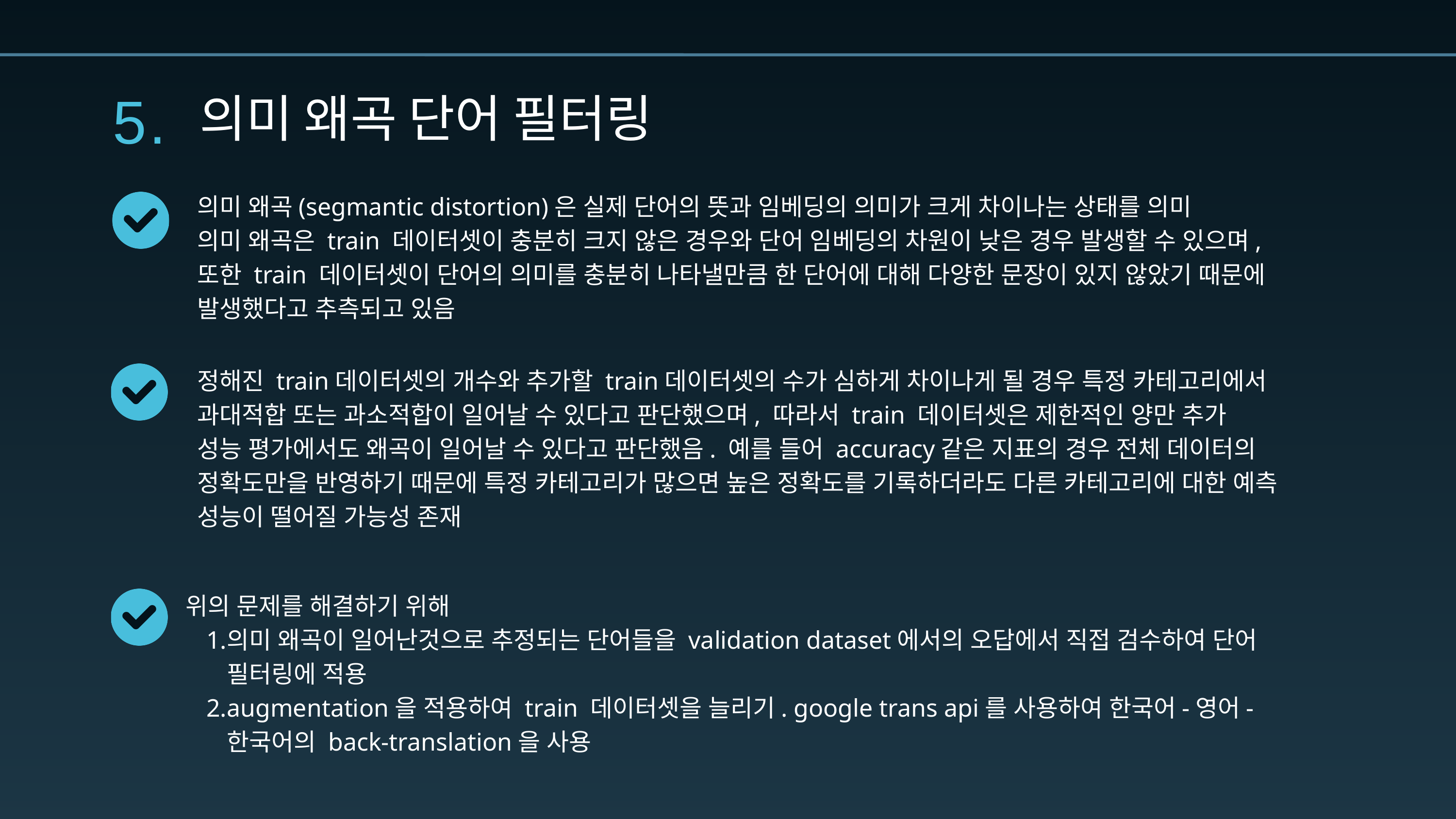

5.
의미 왜곡 단어 필터링
의미 왜곡(segmantic distortion)은 실제 단어의 뜻과 임베딩의 의미가 크게 차이나는 상태를 의미
의미 왜곡은 train 데이터셋이 충분히 크지 않은 경우와 단어 임베딩의 차원이 낮은 경우 발생할 수 있으며,
또한 train 데이터셋이 단어의 의미를 충분히 나타낼만큼 한 단어에 대해 다양한 문장이 있지 않았기 때문에 발생했다고 추측되고 있음

정해진 train데이터셋의 개수와 추가할 train데이터셋의 수가 심하게 차이나게 될 경우 특정 카테고리에서 과대적합 또는 과소적합이 일어날 수 있다고 판단했으며, 따라서 train 데이터셋은 제한적인 양만 추가
성능 평가에서도 왜곡이 일어날 수 있다고 판단했음. 예를 들어 accuracy같은 지표의 경우 전체 데이터의 정확도만을 반영하기 때문에 특정 카테고리가 많으면 높은 정확도를 기록하더라도 다른 카테고리에 대한 예측 성능이 떨어질 가능성 존재

위의 문제를 해결하기 위해
의미 왜곡이 일어난것으로 추정되는 단어들을 validation dataset에서의 오답에서 직접 검수하여 단어 필터링에 적용
augmentation을 적용하여 train 데이터셋을 늘리기. google trans api를 사용하여 한국어-영어-한국어의 back-translation을 사용